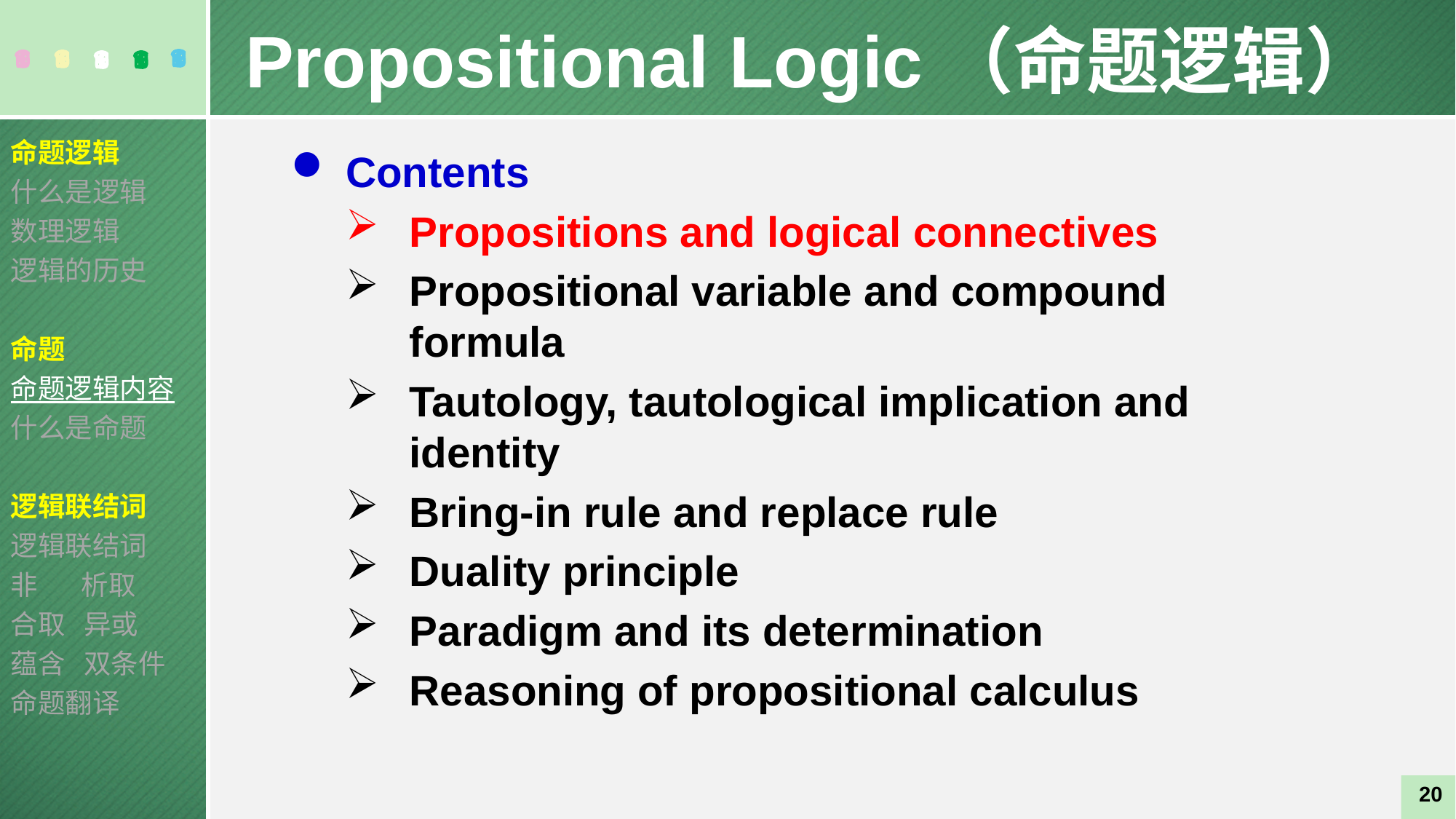

Propositional Logic（命题逻辑）

命题逻辑
什么是逻辑
数理逻辑
逻辑的历史

命题
命题逻辑内容
什么是命题

逻辑联结词
逻辑联结词
非       析取
合取   异或
蕴含   双条件
命题翻译
Contents
Propositions and logical connectives
Propositional variable and compound formula
Tautology, tautological implication and identity
Bring-in rule and replace rule
Duality principle
Paradigm and its determination
Reasoning of propositional calculus
20